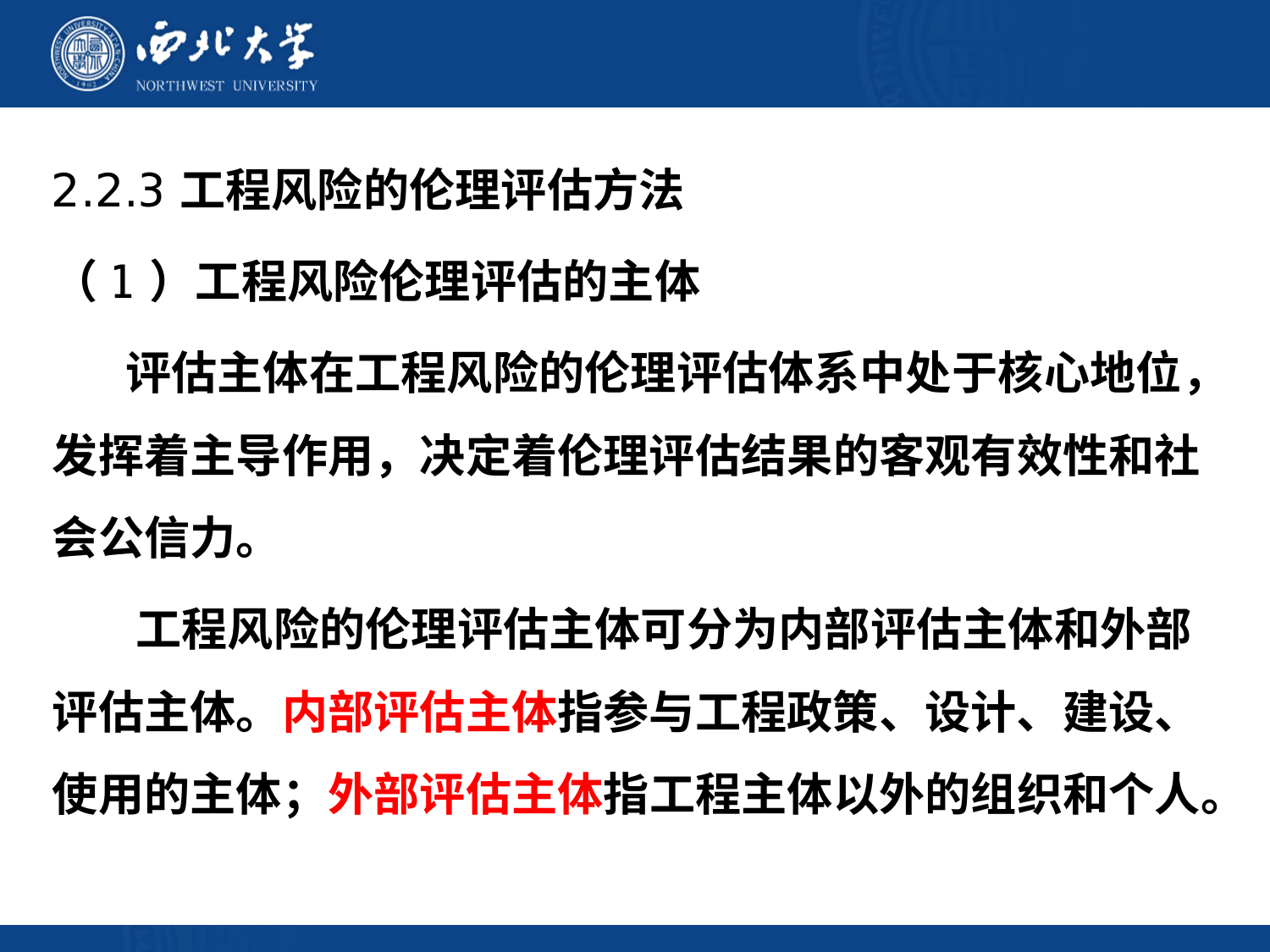

2.2.3工程风险的伦理评估方法
（1）工程风险伦理评估的主体
      评估主体在工程风险的伦理评估体系中处于核心地位，发挥着主导作用，决定着伦理评估结果的客观有效性和社会公信力。
       工程风险的伦理评估主体可分为内部评估主体和外部评估主体。内部评估主体指参与工程政策、设计、建设、使用的主体；外部评估主体指工程主体以外的组织和个人。